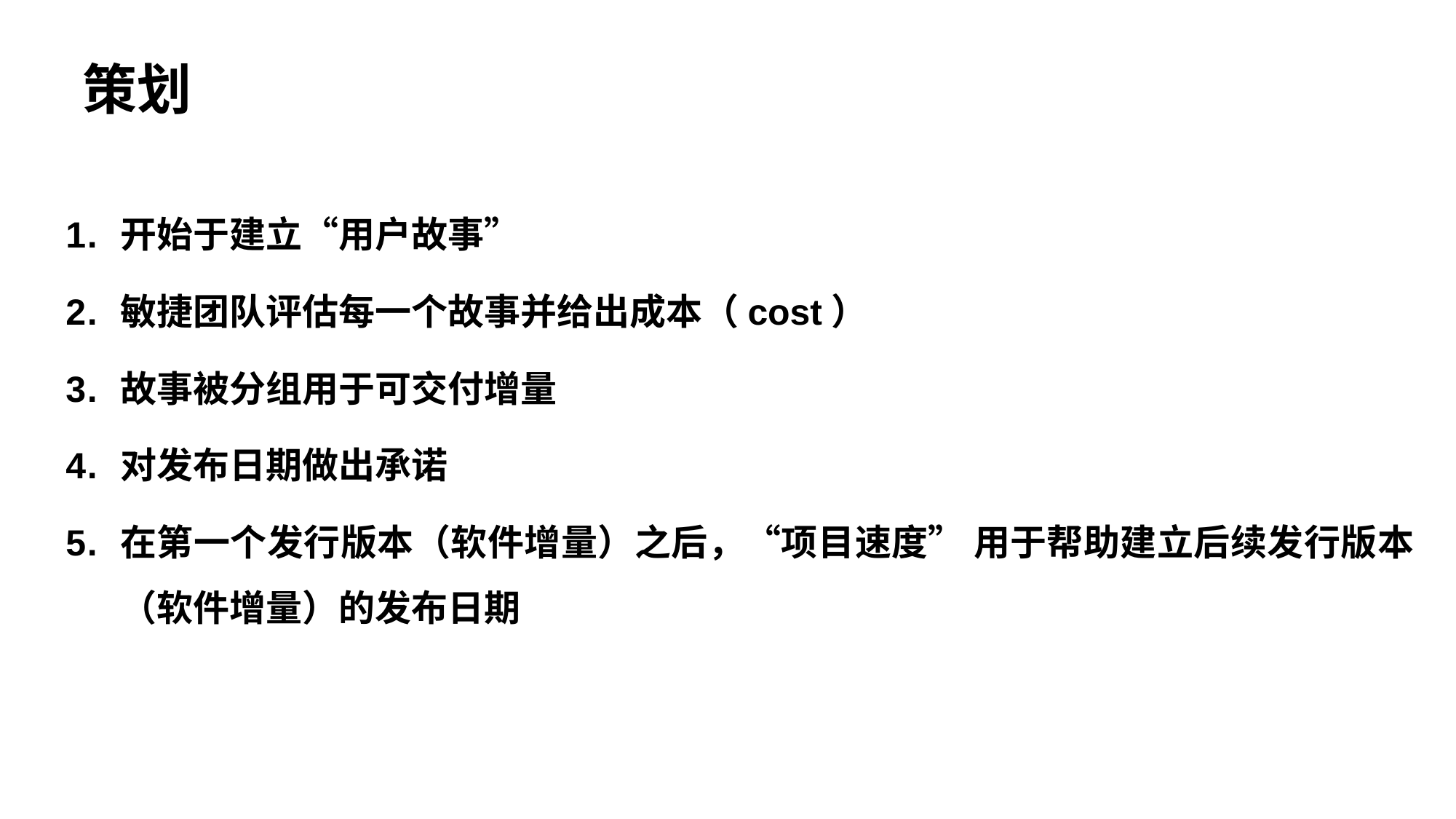

策划

开始于建立“用户故事”
敏捷团队评估每一个故事并给出成本（cost）
故事被分组用于可交付增量
对发布日期做出承诺
在第一个发行版本（软件增量）之后，“项目速度” 用于帮助建立后续发行版本（软件增量）的发布日期